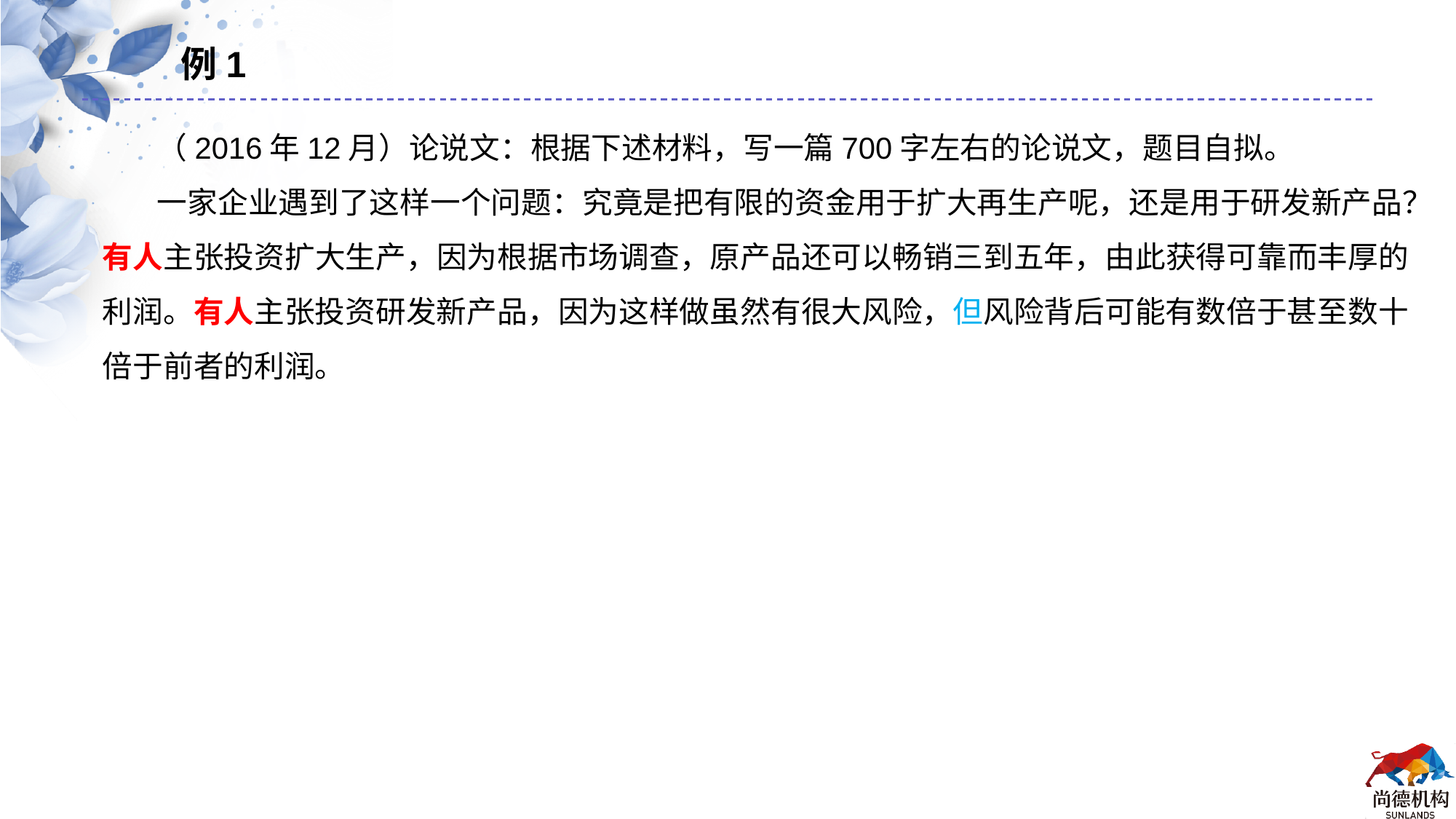

例1
（2016年12月）论说文：根据下述材料，写一篇700字左右的论说文，题目自拟。
一家企业遇到了这样一个问题：究竟是把有限的资金用于扩大再生产呢，还是用于研发新产品？有人主张投资扩大生产，因为根据市场调查，原产品还可以畅销三到五年，由此获得可靠而丰厚的利润。有人主张投资研发新产品，因为这样做虽然有很大风险，但风险背后可能有数倍于甚至数十倍于前者的利润。